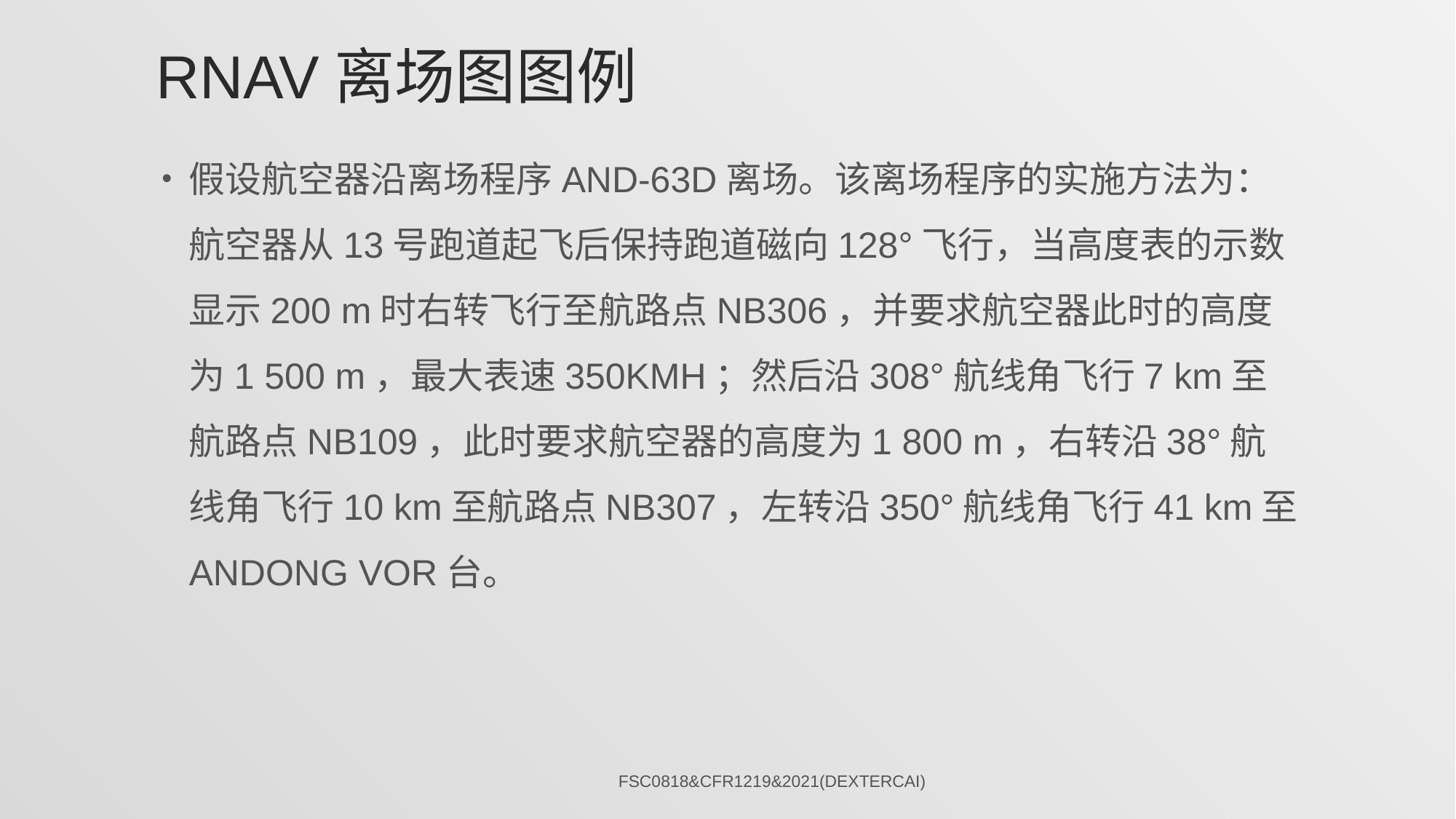

# RNAV离场图图例
假设航空器沿离场程序AND-63D离场。该离场程序的实施方法为：航空器从13号跑道起飞后保持跑道磁向128°飞行，当高度表的示数显示200 m时右转飞行至航路点NB306，并要求航空器此时的高度为1 500 m，最大表速350KMH；然后沿308°航线角飞行7 km至航路点NB109，此时要求航空器的高度为1 800 m，右转沿38°航线角飞行10 km至航路点NB307，左转沿350°航线角飞行41 km至ANDONG VOR台。
FSC0818&CFR1219&2021(DexterCai)